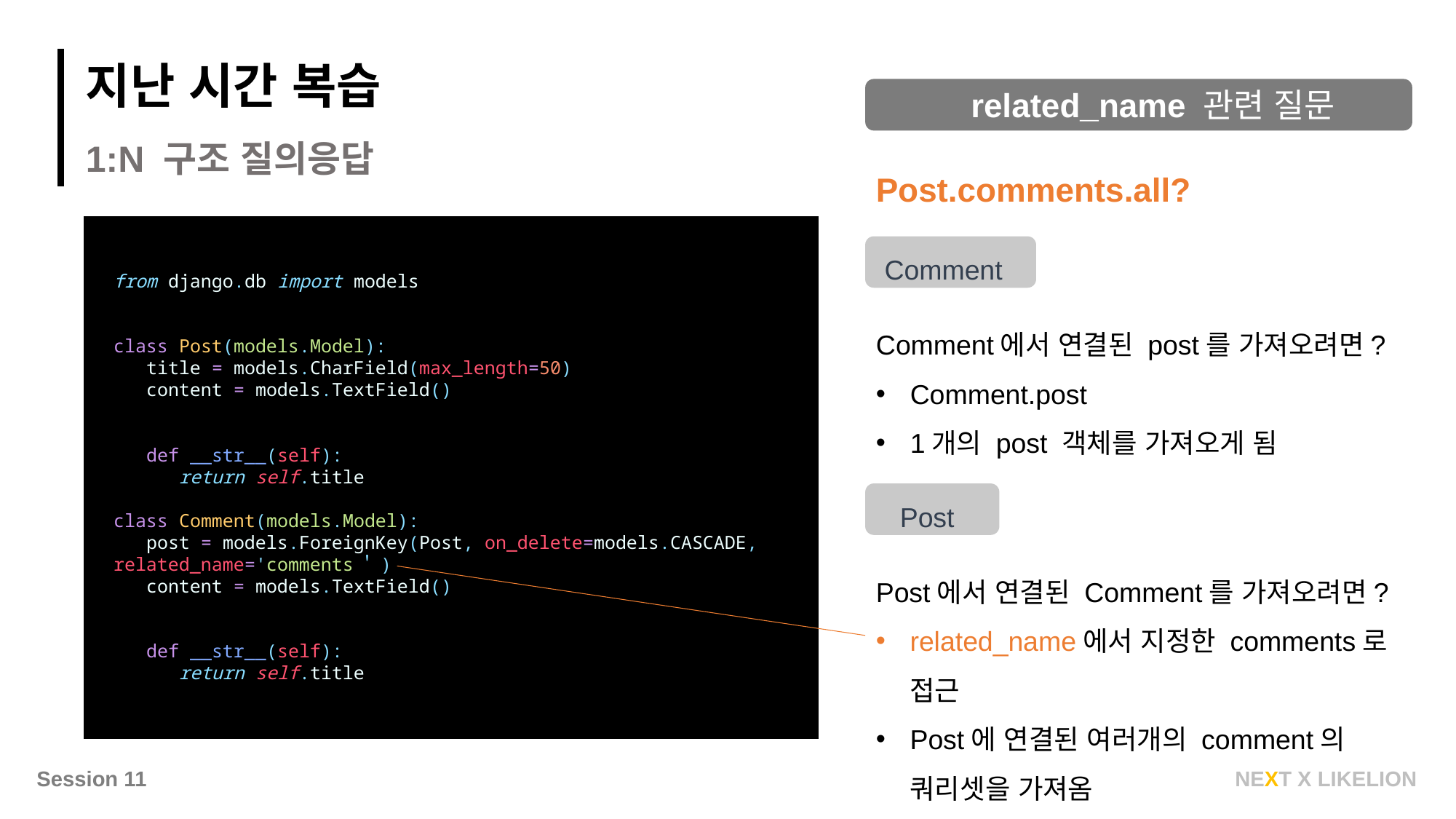

지난 시간 복습

related_name 관련 질문
1:N 구조 질의응답
Post.comments.all?

Comment

from django.db import models
class Post(models.Model):
   title = models.CharField(max_length=50)
   content = models.TextField()
   def __str__(self):
      return self.title

class Comment(models.Model):
   post = models.ForeignKey(Post, on_delete=models.CASCADE, related_name='comments＇)
   content = models.TextField()
   def __str__(self):
      return self.title

Comment에서 연결된 post를 가져오려면?
Comment.post
1개의 post 객체를 가져오게 됨
Post

Post에서 연결된 Comment를 가져오려면?
related_name에서 지정한 comments로 접근
Post에 연결된 여러개의 comment의 쿼리셋을 가져옴
NEXT X LIKELION
Session 11